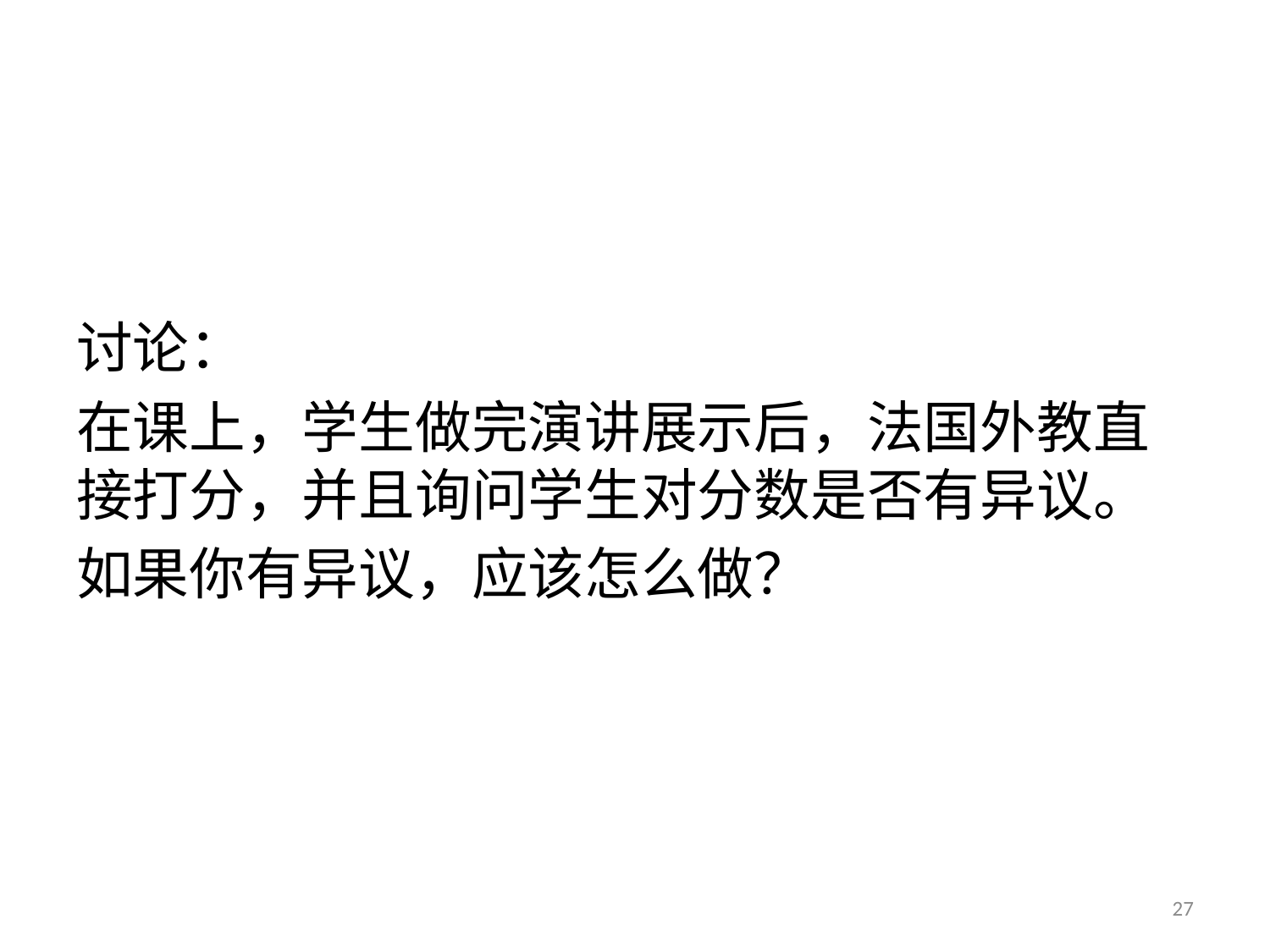

讨论：
在课上，学生做完演讲展示后，法国外教直接打分，并且询问学生对分数是否有异议。
如果你有异议，应该怎么做？
27